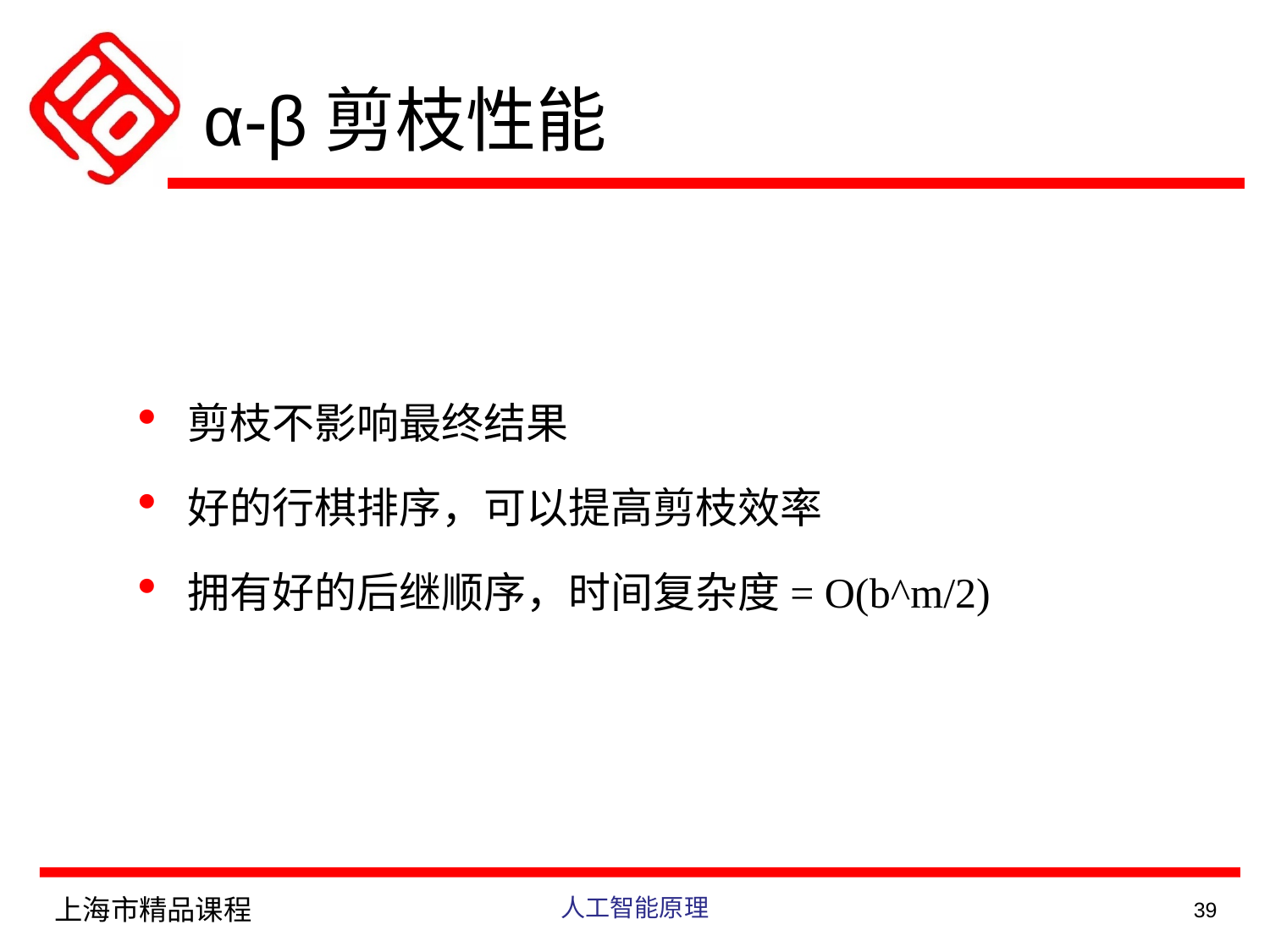

# α-β剪枝性能

剪枝不影响最终结果
好的行棋排序，可以提高剪枝效率
拥有好的后继顺序，时间复杂度= O(b^m/2)

上海市精品课程
人工智能原理
39